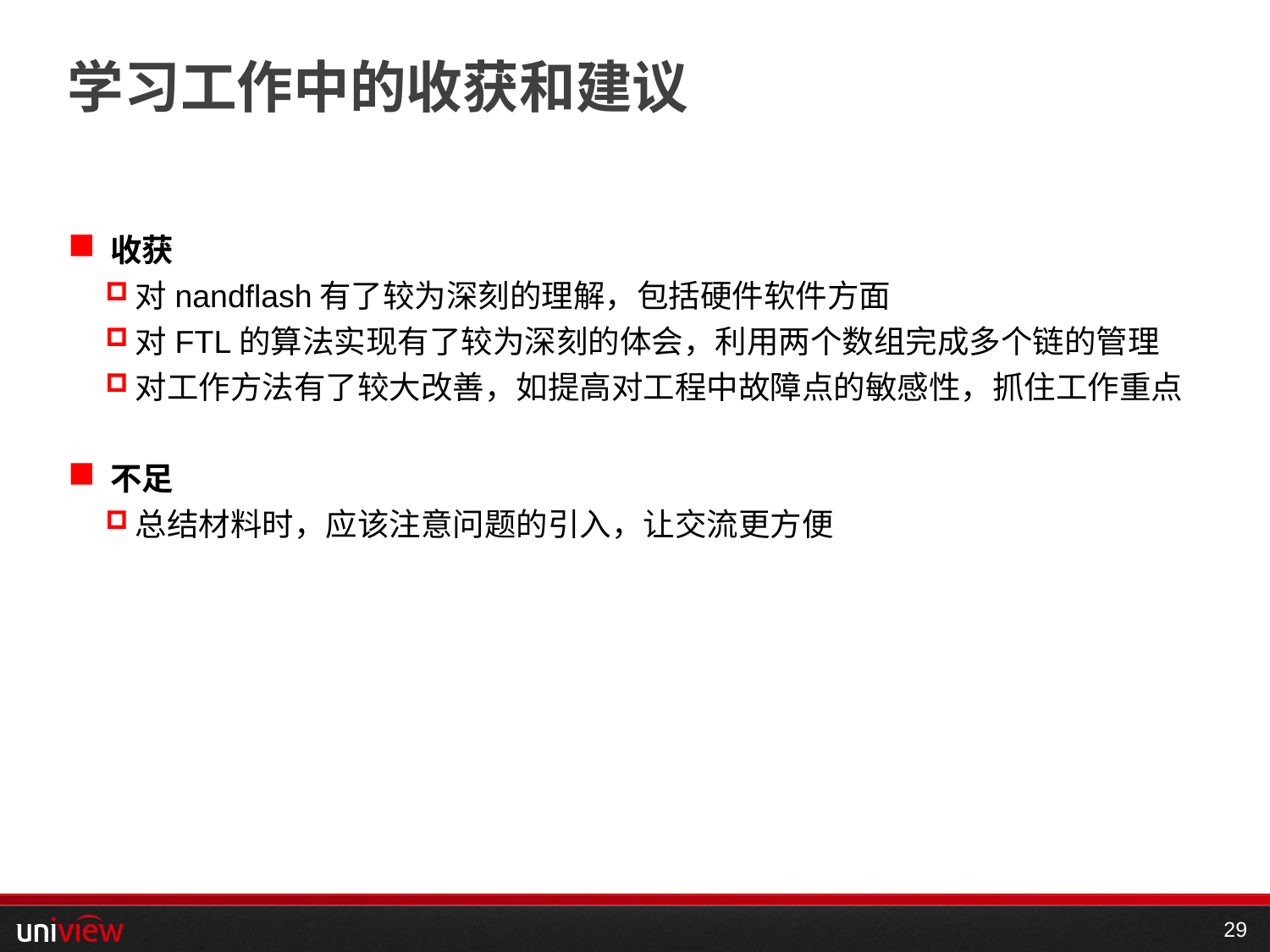

# 学习工作中的收获和建议
收获
对nandflash有了较为深刻的理解，包括硬件软件方面
对FTL的算法实现有了较为深刻的体会，利用两个数组完成多个链的管理
对工作方法有了较大改善，如提高对工程中故障点的敏感性，抓住工作重点

不足
总结材料时，应该注意问题的引入，让交流更方便